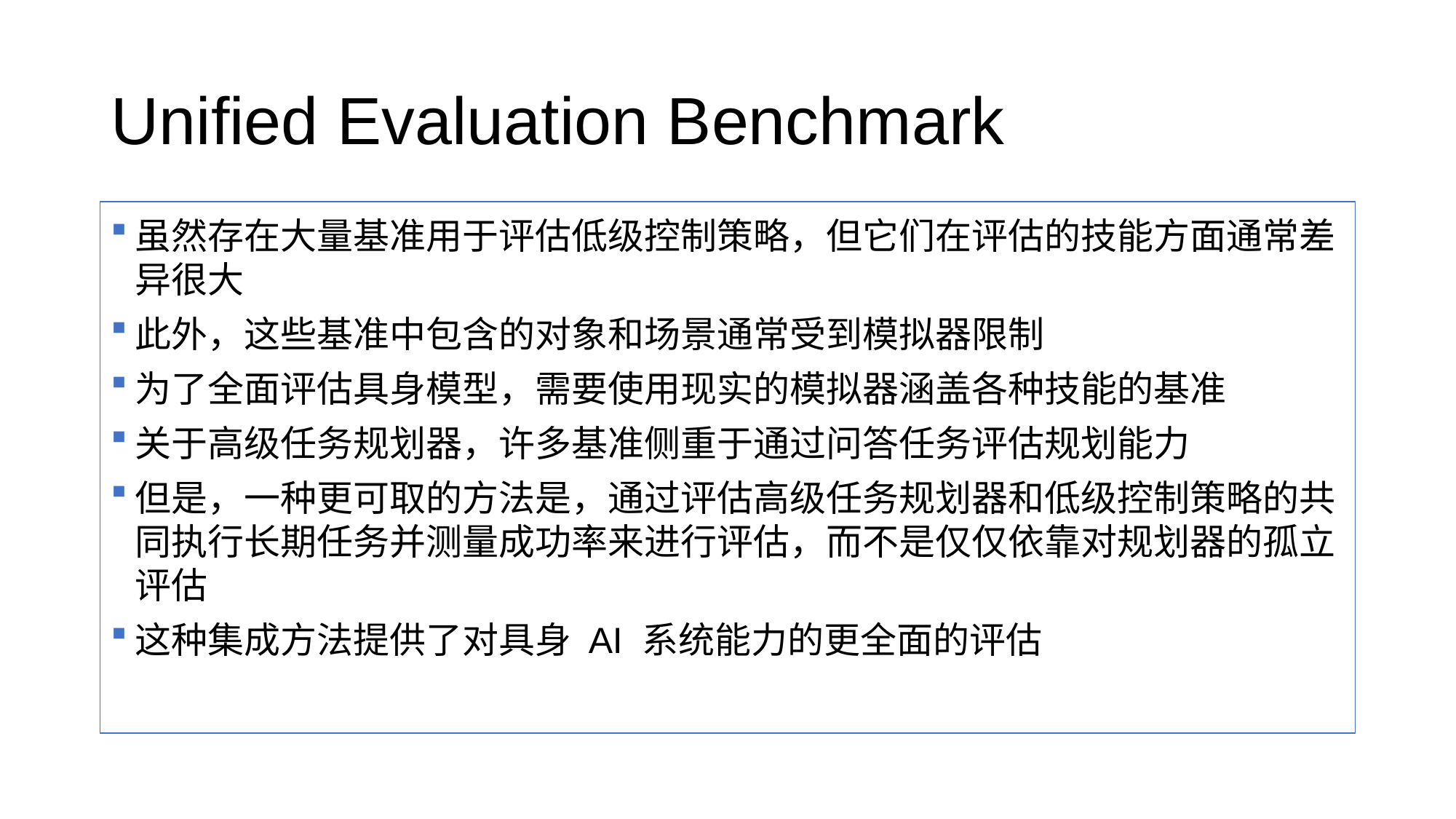

# Unified Evaluation Benchmark
虽然存在大量基准用于评估低级控制策略，但它们在评估的技能方面通常差异很大
此外，这些基准中包含的对象和场景通常受到模拟器限制
为了全面评估具身模型，需要使用现实的模拟器涵盖各种技能的基准
关于高级任务规划器，许多基准侧重于通过问答任务评估规划能力
但是，一种更可取的方法是，通过评估高级任务规划器和低级控制策略的共同执行长期任务并测量成功率来进行评估，而不是仅仅依靠对规划器的孤立评估
这种集成方法提供了对具身 AI 系统能力的更全面的评估